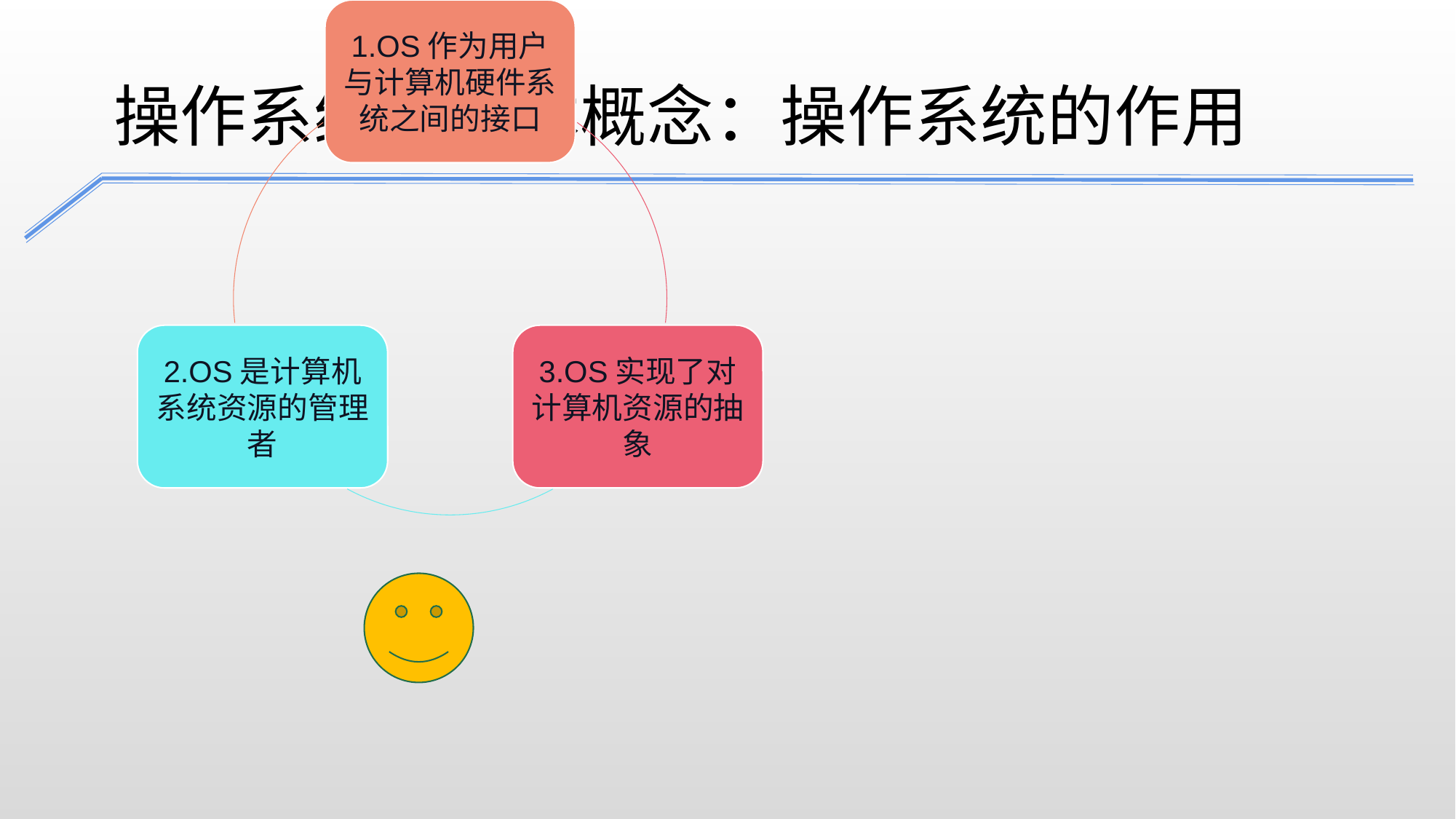

操作系统的基本概念：操作系统的作用
1.OS作为用户与计算机硬件系统之间的接口
2.OS是计算机系统资源的管理者
3.OS实现了对计算机资源的抽象